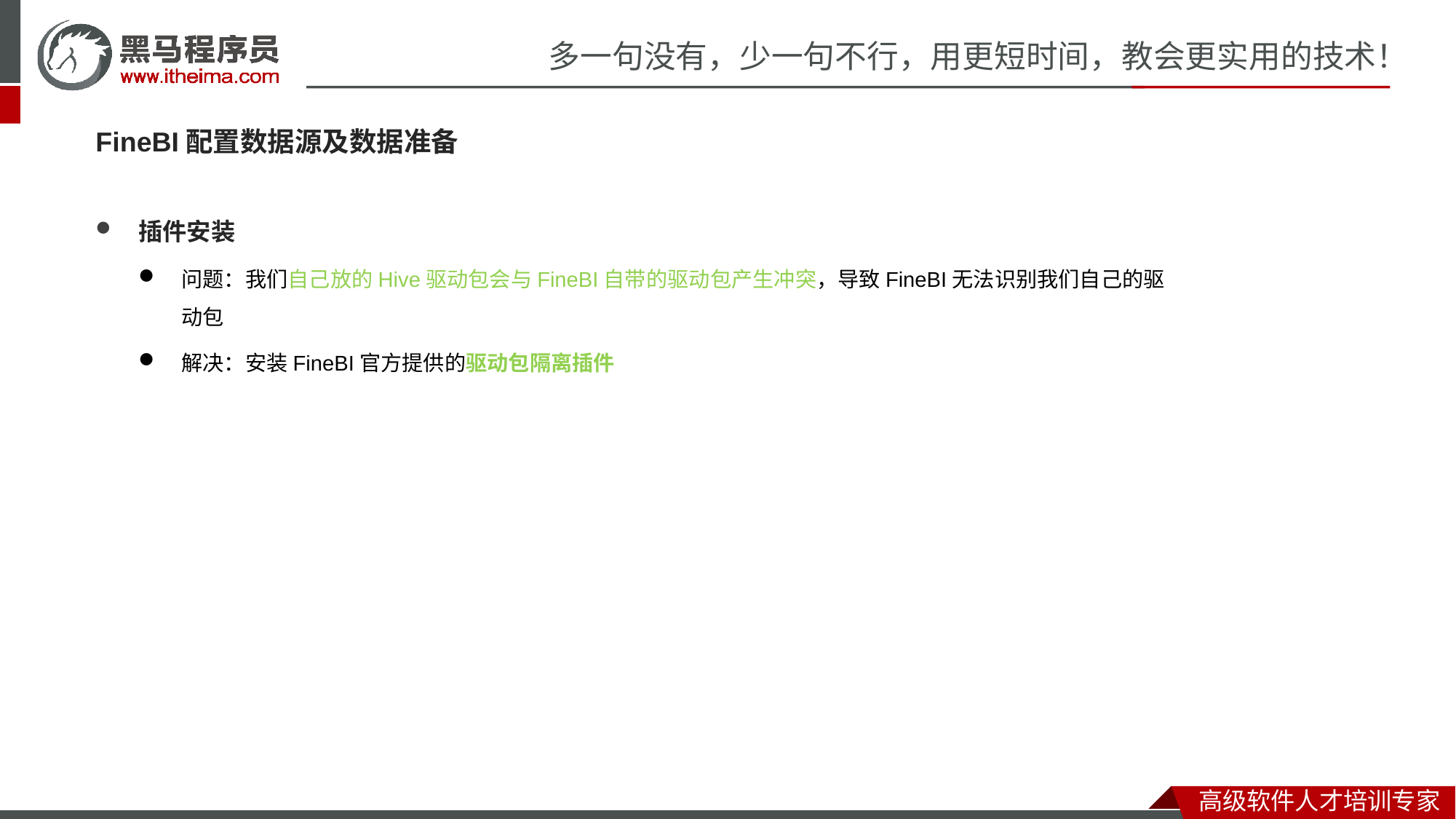

FineBI配置数据源及数据准备
插件安装
问题：我们自己放的Hive驱动包会与FineBI自带的驱动包产生冲突，导致FineBI无法识别我们自己的驱动包
解决：安装FineBI官方提供的驱动包隔离插件